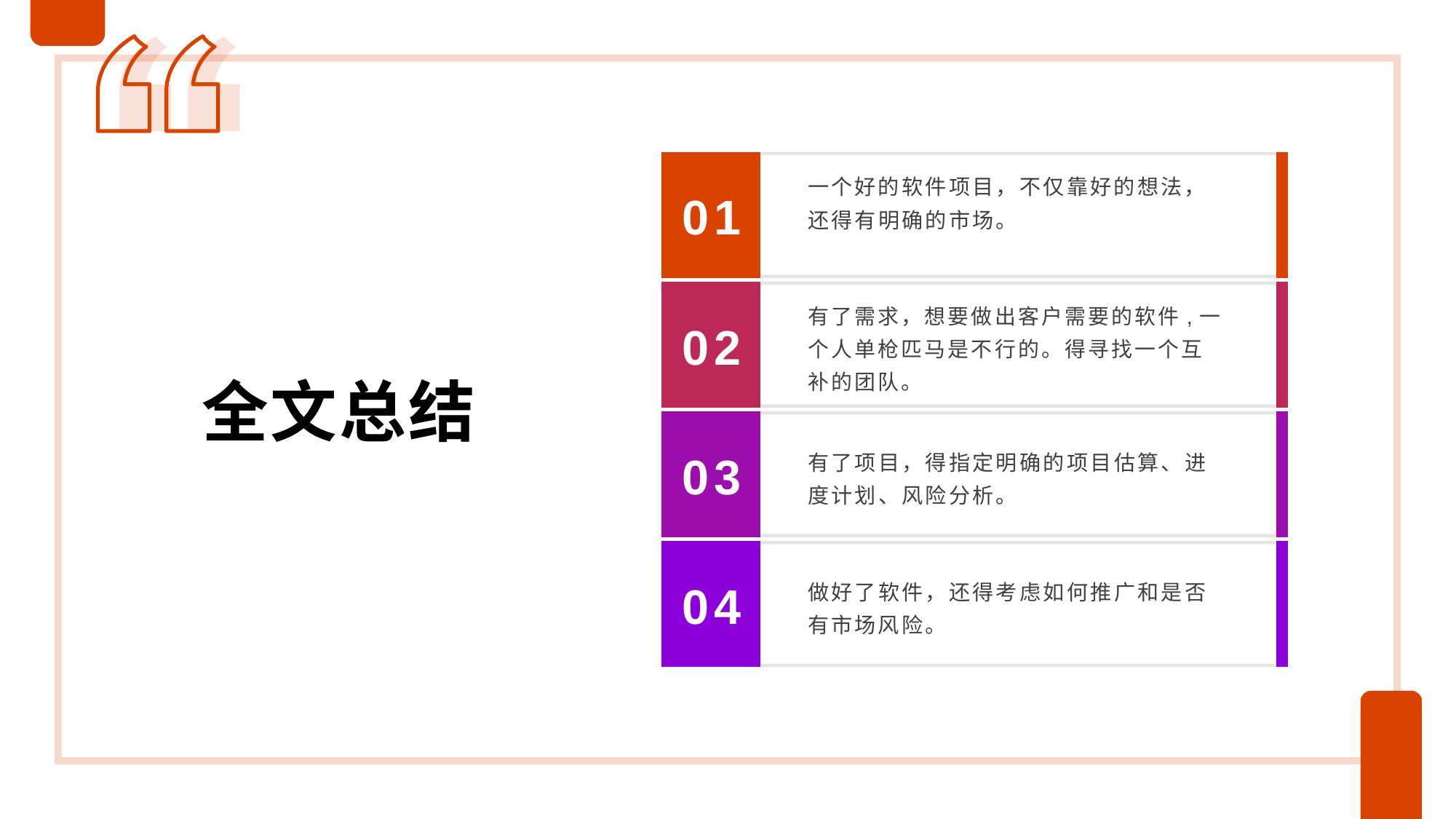

一个好的软件项目，不仅靠好的想法，还得有明确的市场。

01

有了需求，想要做出客户需要的软件,一个人单枪匹马是不行的。得寻找一个互补的团队。
02
全文总结

有了项目，得指定明确的项目估算、进度计划、风险分析。
03

做好了软件，还得考虑如何推广和是否有市场风险。
04